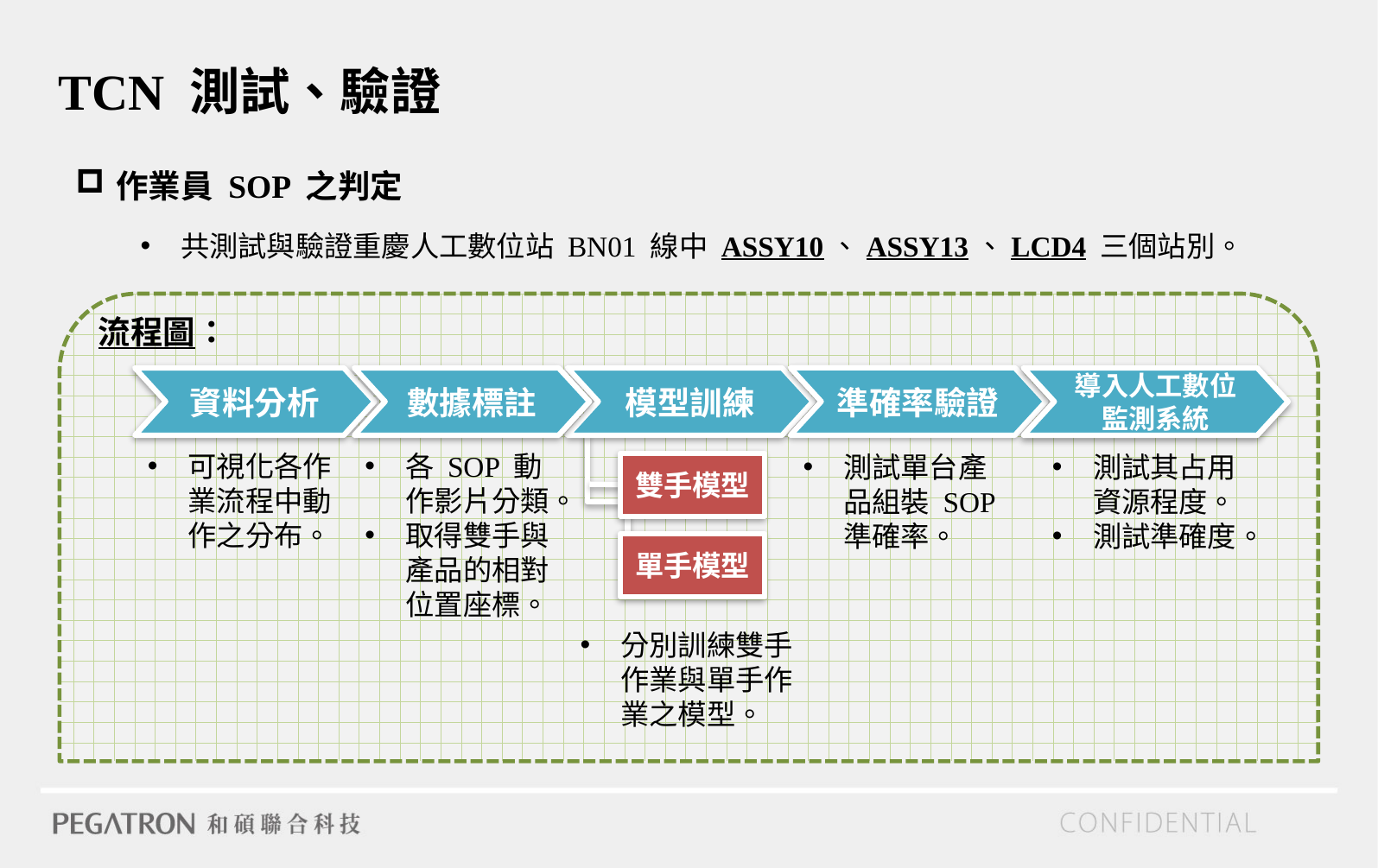

TCN 測試、驗證
作業員 SOP 之判定
共測試與驗證重慶人工數位站 BN01 線中 ASSY10、ASSY13、LCD4 三個站別。

流程圖：
準確率驗證
資料分析
數據標註
模型訓練
導入人工數位監測系統
雙手模型
單手模型
可視化各作業流程中動作之分布。
各 SOP 動作影片分類。
取得雙手與產品的相對位置座標。
測試單台產品組裝 SOP 準確率。
測試其占用資源程度。
測試準確度。
分別訓練雙手作業與單手作業之模型。